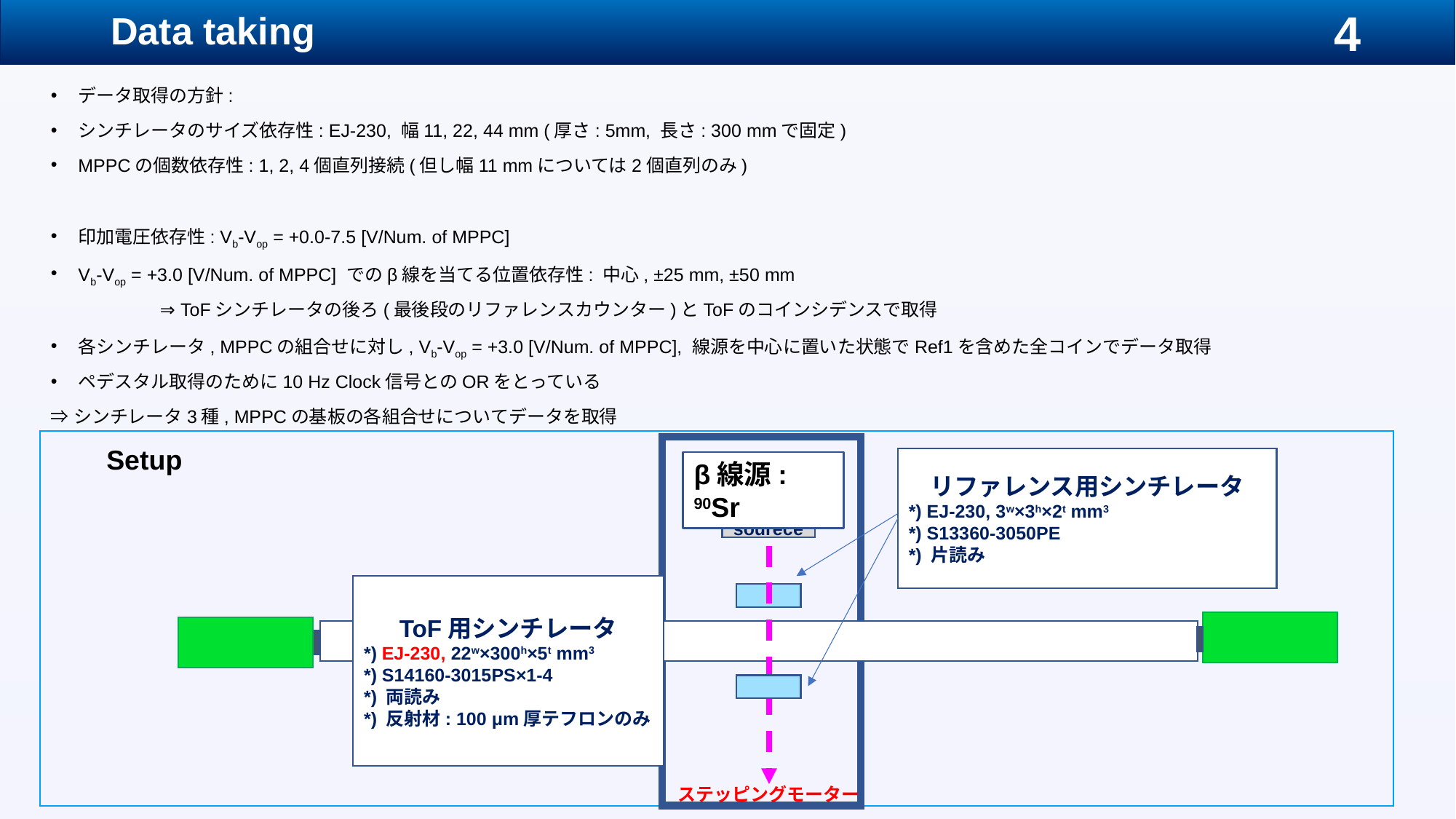

# Data taking
データ取得の方針:
シンチレータのサイズ依存性: EJ-230, 幅11, 22, 44 mm (厚さ: 5mm, 長さ: 300 mmで固定)
MPPCの個数依存性: 1, 2, 4個直列接続(但し幅11 mmについては2個直列のみ)

印加電圧依存性: Vb-Vop = +0.0-7.5 [V/Num. of MPPC]
Vb-Vop = +3.0 [V/Num. of MPPC] でのβ線を当てる位置依存性: 中心, ±25 mm, ±50 mm
	⇒ ToFシンチレータの後ろ(最後段のリファレンスカウンター)とToFのコインシデンスで取得
各シンチレータ, MPPCの組合せに対し, Vb-Vop = +3.0 [V/Num. of MPPC], 線源を中心に置いた状態でRef1を含めた全コインでデータ取得
ペデスタル取得のために10 Hz Clock信号とのORをとっている
⇒シンチレータ3種, MPPCの基板の各組合せについてデータを取得

Setup
リファレンス用シンチレータ
*) EJ-230, 3w×3h×2t mm3
*) S13360-3050PE
*) 片読み
β線源: 90Sr
β-ray sourece
ToF用シンチレータ
*) EJ-230, 22w×300h×5t mm3
*) S14160-3015PS×1-4
*) 両読み
*) 反射材: 100 μm厚テフロンのみ

2020. 08. 20 (Thu) NKS2 meeting
ELS Status Report #41
ステッピングモーター